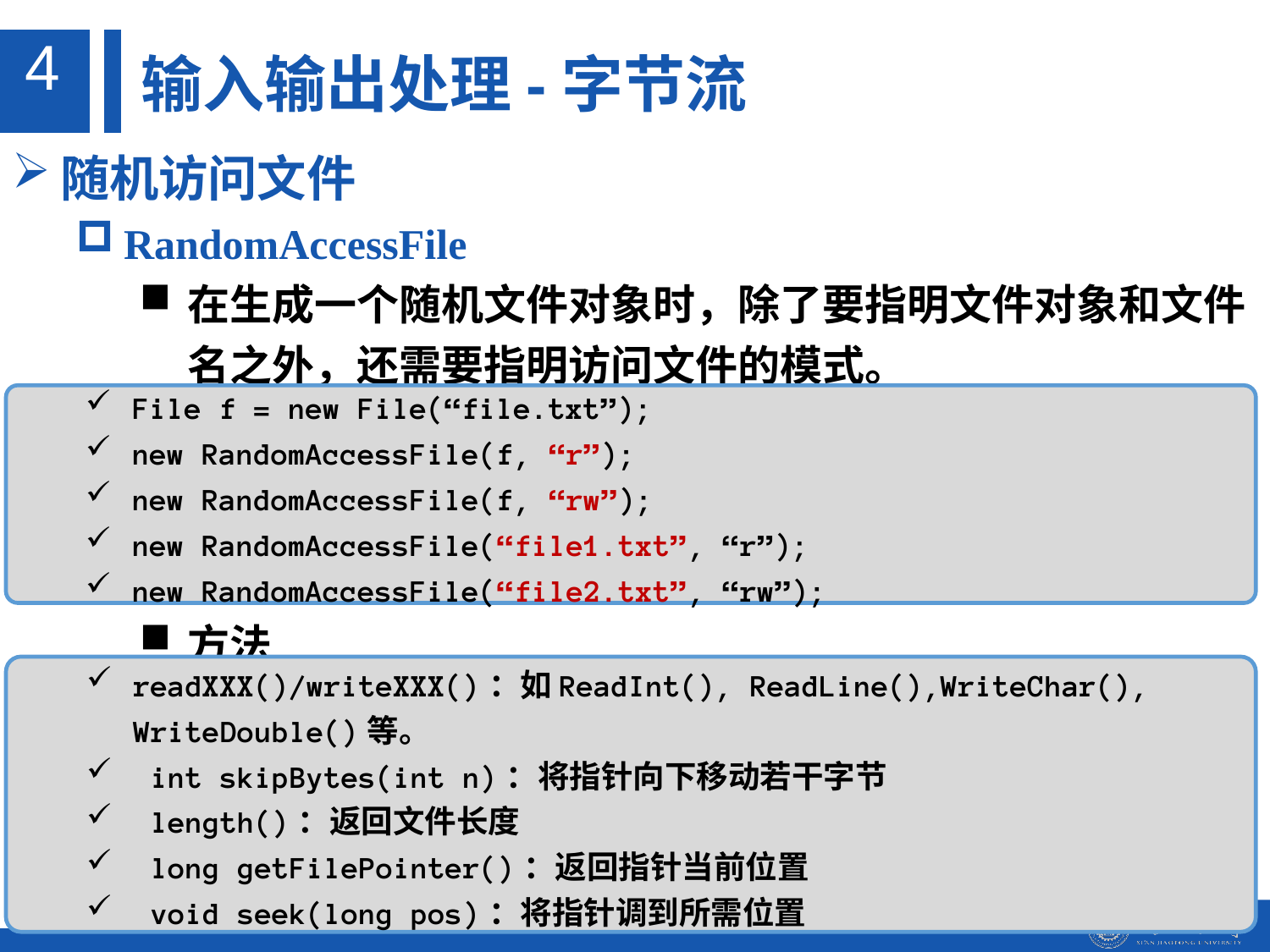

4
输入输出处理-字节流
随机访问文件
RandomAccessFile
在生成一个随机文件对象时，除了要指明文件对象和文件名之外，还需要指明访问文件的模式。

方法

File f = new File(“file.txt”);
new RandomAccessFile(f, “r”);
new RandomAccessFile(f, “rw”);
new RandomAccessFile(“file1.txt”, “r”);
new RandomAccessFile(“file2.txt”, “rw”);
readXXX()/writeXXX()：如ReadInt(), ReadLine(),WriteChar(), WriteDouble()等。
 int skipBytes(int n)：将指针向下移动若干字节
 length()：返回文件长度
 long getFilePointer()：返回指针当前位置
 void seek(long pos)：将指针调到所需位置